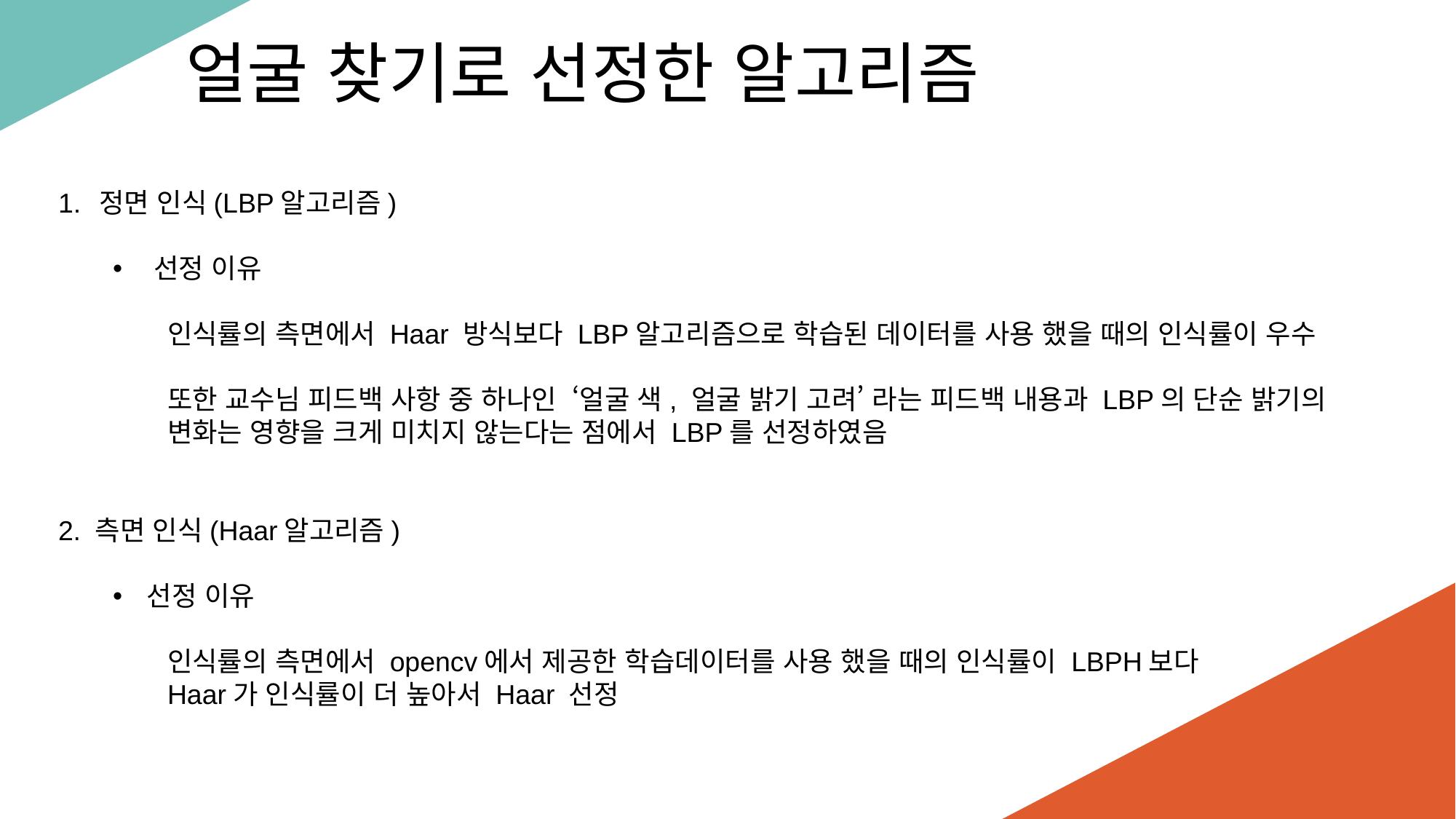

얼굴 찾기로 선정한 알고리즘
정면 인식(LBP알고리즘)

선정 이유

인식률의 측면에서 Haar 방식보다 LBP알고리즘으로 학습된 데이터를 사용 했을 때의 인식률이 우수

또한 교수님 피드백 사항 중 하나인  ‘얼굴 색, 얼굴 밝기 고려’ 라는 피드백 내용과 LBP의 단순 밝기의 변화는 영향을 크게 미치지 않는다는 점에서 LBP를 선정하였음

2. 측면 인식(Haar알고리즘)

선정 이유

인식률의 측면에서 opencv에서 제공한 학습데이터를 사용 했을 때의 인식률이 LBPH보다
Haar가 인식률이 더 높아서 Haar 선정